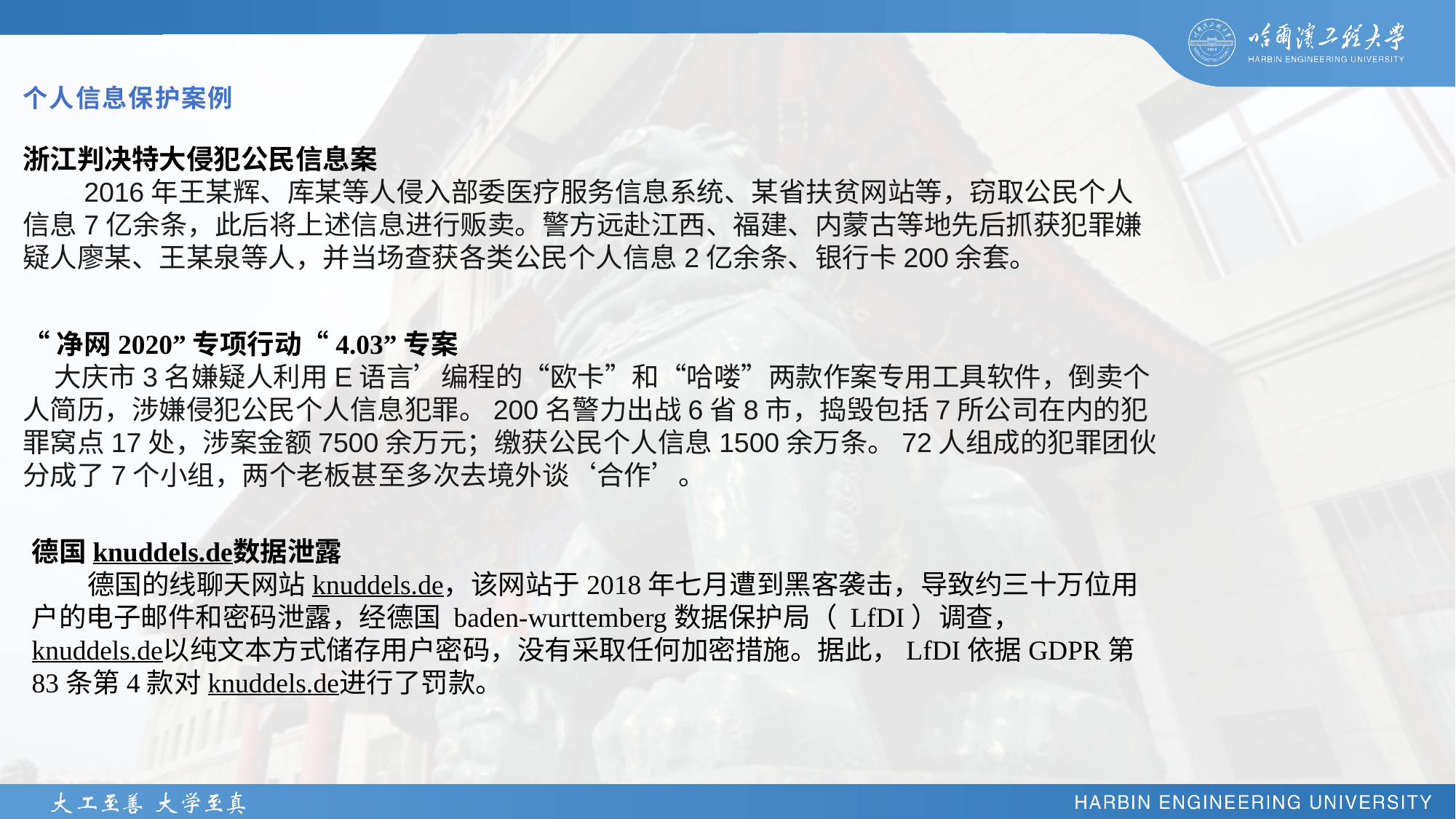

# 个人信息保护案例
浙江判决特大侵犯公民信息案
        2016年王某辉、库某等人侵入部委医疗服务信息系统、某省扶贫网站等，窃取公民个人信息7亿余条，此后将上述信息进行贩卖。警方远赴江西、福建、内蒙古等地先后抓获犯罪嫌疑人廖某、王某泉等人，并当场查获各类公民个人信息2亿余条、银行卡200余套。
“净网2020”专项行动“4.03”专案
    大庆市3名嫌疑人利用E语言’编程的“欧卡”和“哈喽”两款作案专用工具软件，倒卖个人简历，涉嫌侵犯公民个人信息犯罪。200名警力出战6省8市，捣毁包括7所公司在内的犯罪窝点17处，涉案金额7500余万元；缴获公民个人信息1500余万条。72人组成的犯罪团伙分成了7个小组，两个老板甚至多次去境外谈‘合作’。
德国knuddels.de数据泄露
        德国的线聊天网站knuddels.de，该网站于2018年七月遭到黑客袭击，导致约三十万位用户的电子邮件和密码泄露，经德国 baden-wurttemberg数据保护局（ LfDI）调查，knuddels.de以纯文本方式储存用户密码，没有采取任何加密措施。据此，LfDI依据GDPR第83条第4款对knuddels.de进行了罚款。